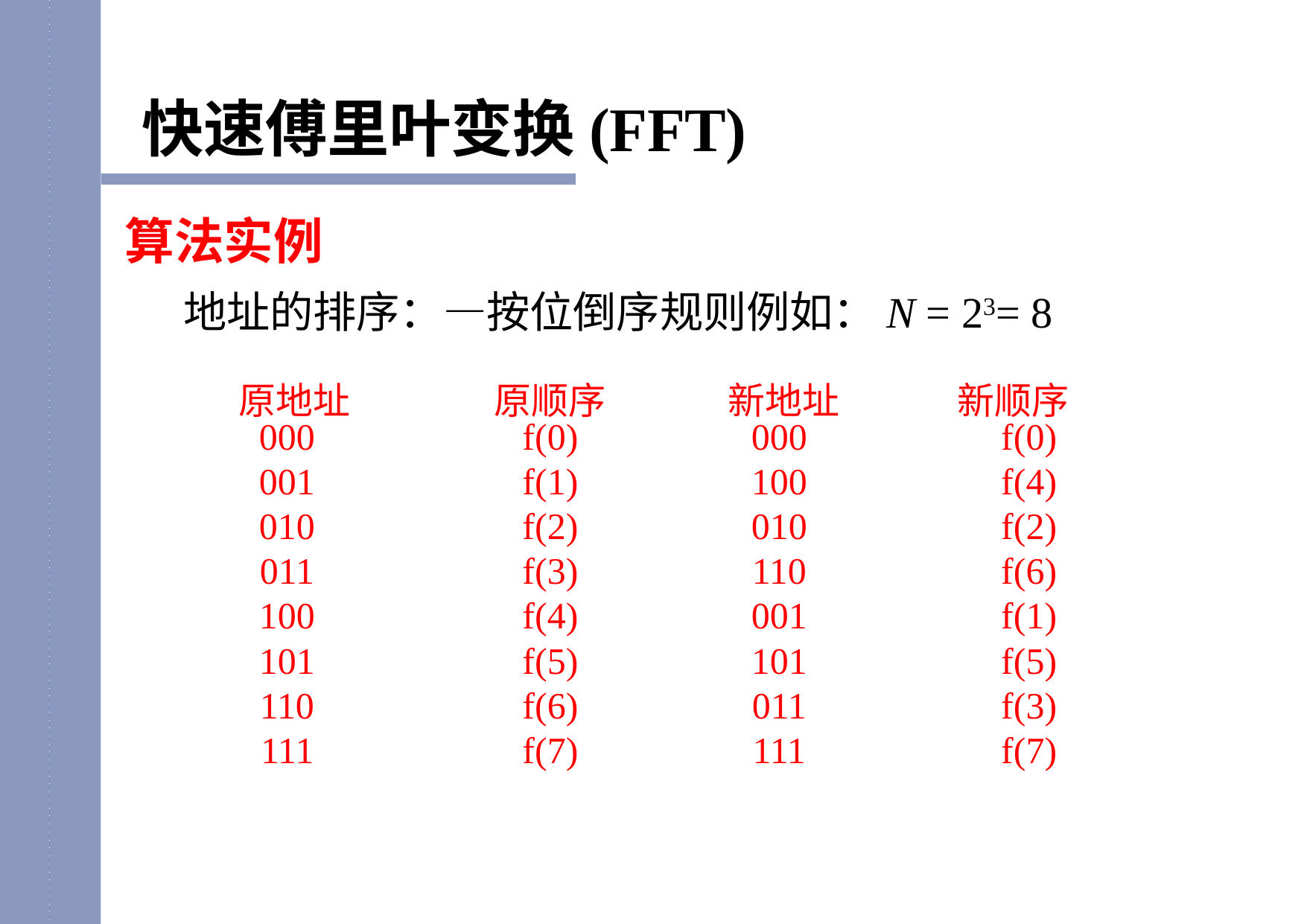

快速傅里叶变换(FFT)
算法实例
     地址的排序：—按位倒序规则例如：N = 23= 8
| 原地址 | 原顺序 | 新地址 | 新顺序 |
| --- | --- | --- | --- |
| 000 | f(0) | 000 | f(0) |
| 001 | f(1) | 100 | f(4) |
| 010 | f(2) | 010 | f(2) |
| 011 | f(3) | 110 | f(6) |
| 100 | f(4) | 001 | f(1) |
| 101 | f(5) | 101 | f(5) |
| 110 | f(6) | 011 | f(3) |
| 111 | f(7) | 111 | f(7) |